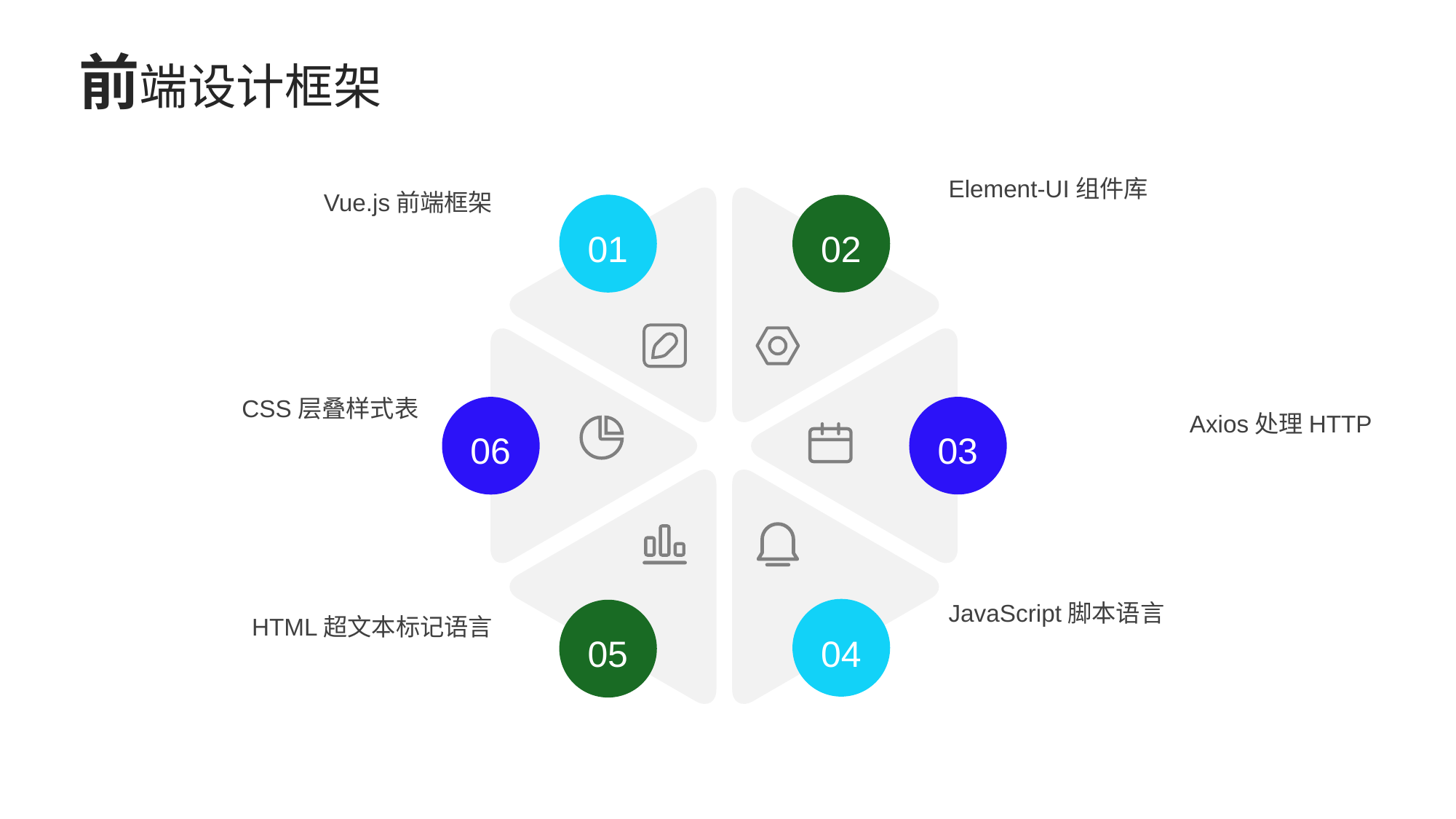

前端设计框架
Element-UI组件库
Vue.js前端框架

01
02

CSS层叠样式表

Axios处理HTTP

06
03

JavaScript脚本语言

HTML超文本标记语言
05
04